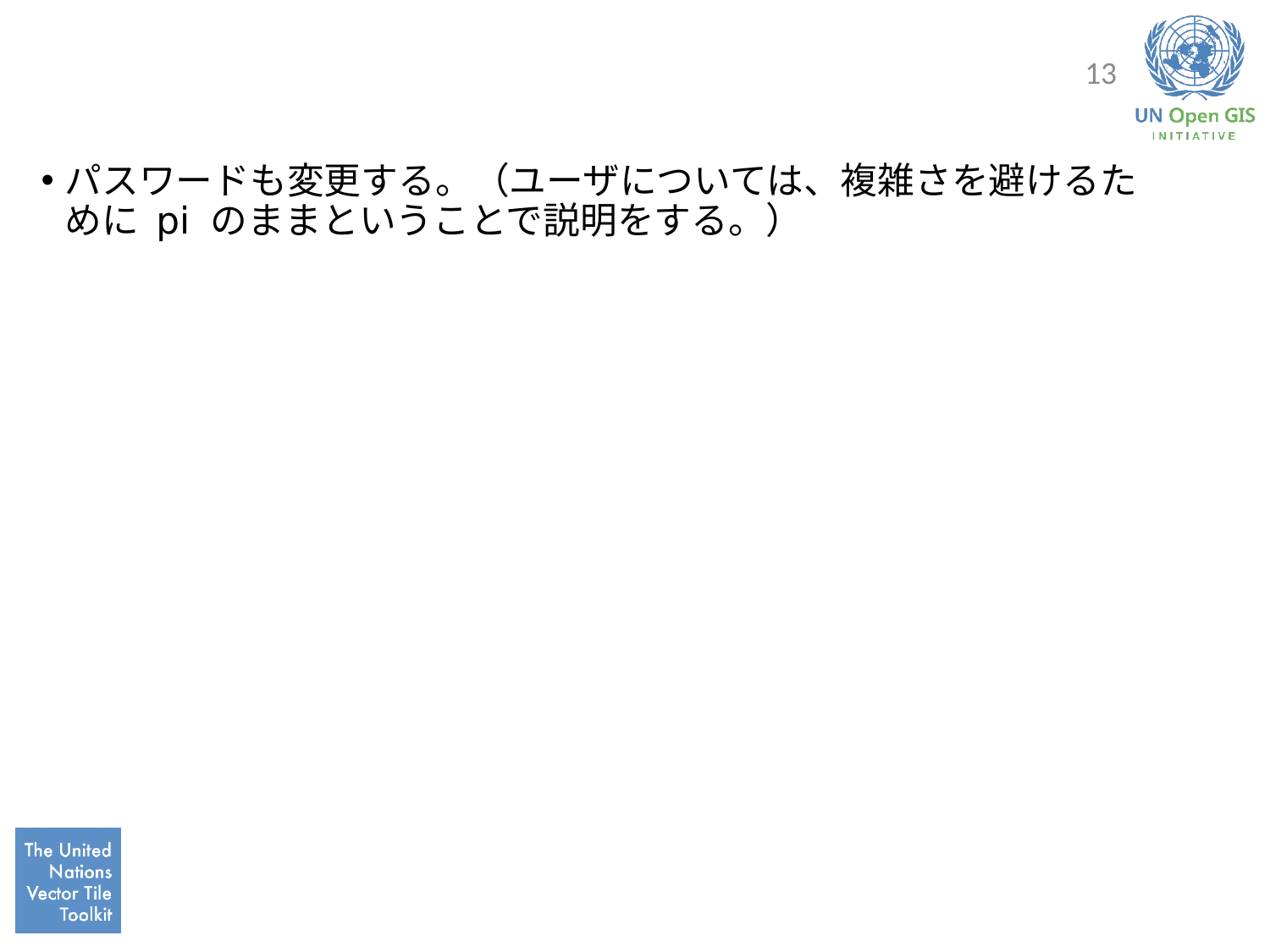

#
13
パスワードも変更する。（ユーザについては、複雑さを避けるために pi のままということで説明をする。）